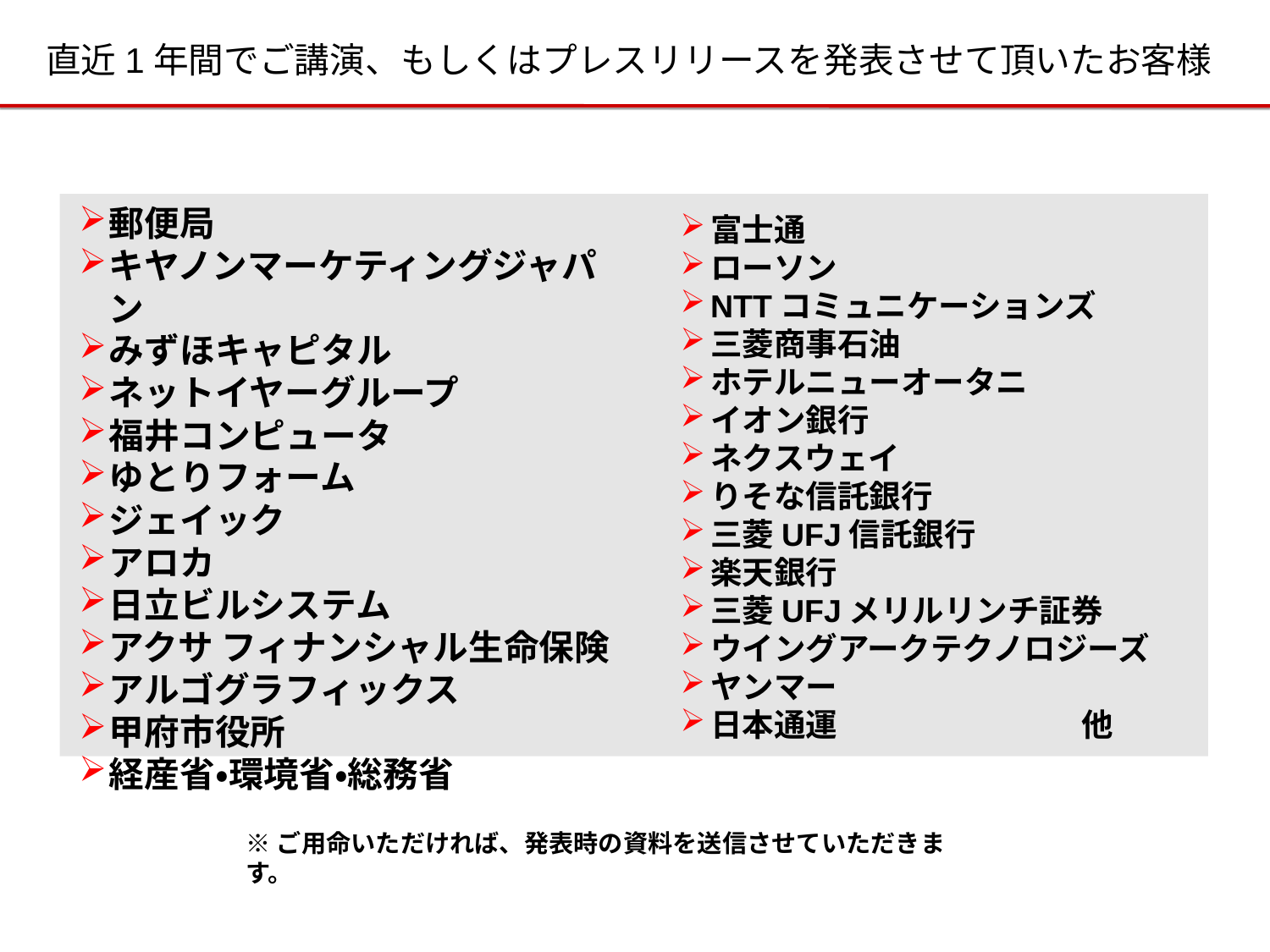

直近1年間でご講演、もしくはプレスリリースを発表させて頂いたお客様

郵便局
キヤノンマーケティングジャパン
みずほキャピタル
ネットイヤーグループ
福井コンピュータ
ゆとりフォーム
ジェイック
アロカ
日立ビルシステム
アクサ フィナンシャル生命保険
アルゴグラフィックス
甲府市役所
経産省・環境省・総務省
富士通
ローソン
NTTコミュニケーションズ
三菱商事石油
ホテルニューオータニ
イオン銀行
ネクスウェイ
りそな信託銀行
三菱UFJ信託銀行
楽天銀行
三菱UFJメリルリンチ証券
ウイングアークテクノロジーズ
ヤンマー
日本通運                                  他
※ご用命いただければ、発表時の資料を送信させていただきます。